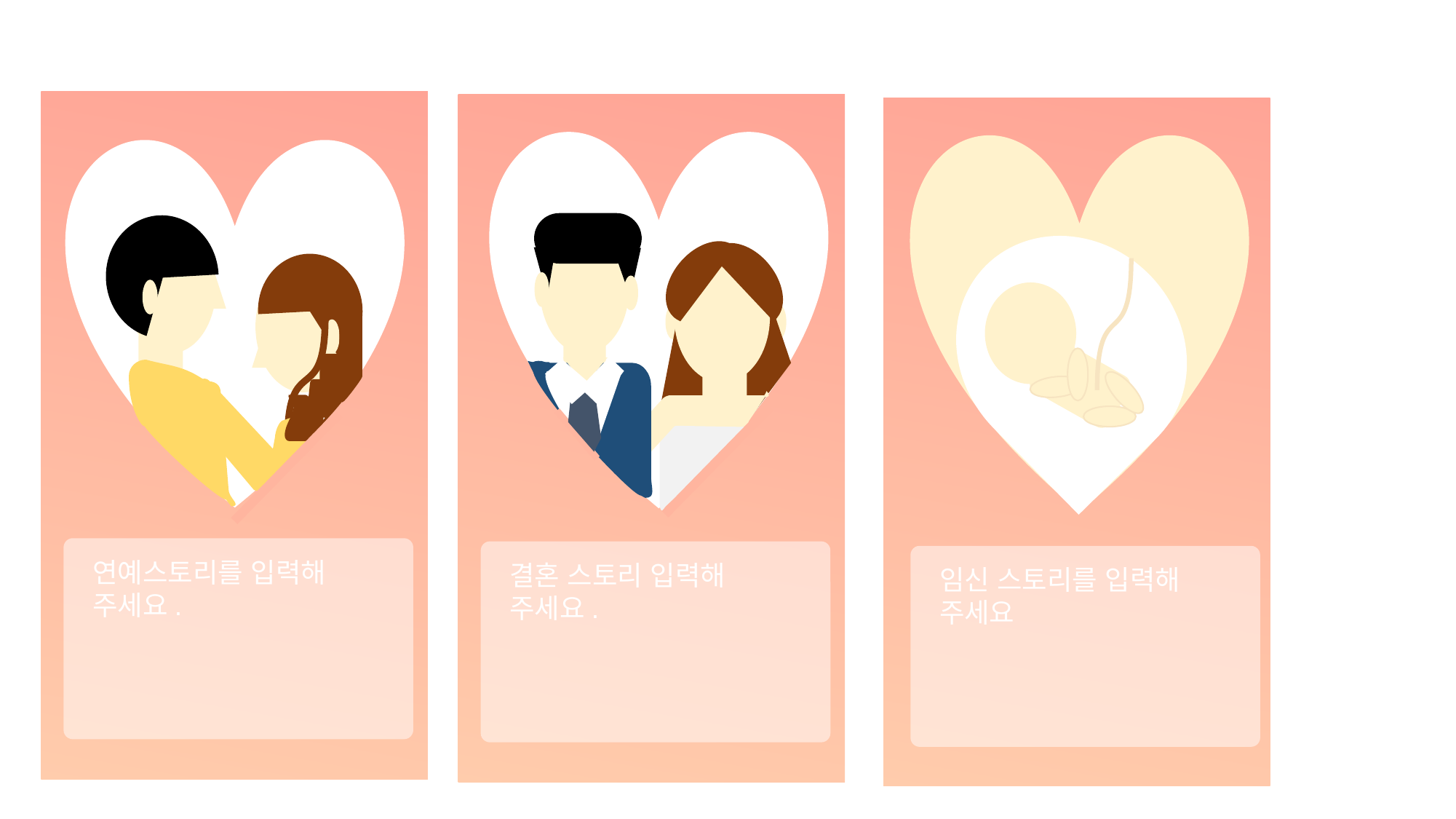

연예스토리를 입력해 주세요.
결혼 스토리 입력해 주세요.
임신 스토리를 입력해 주세요